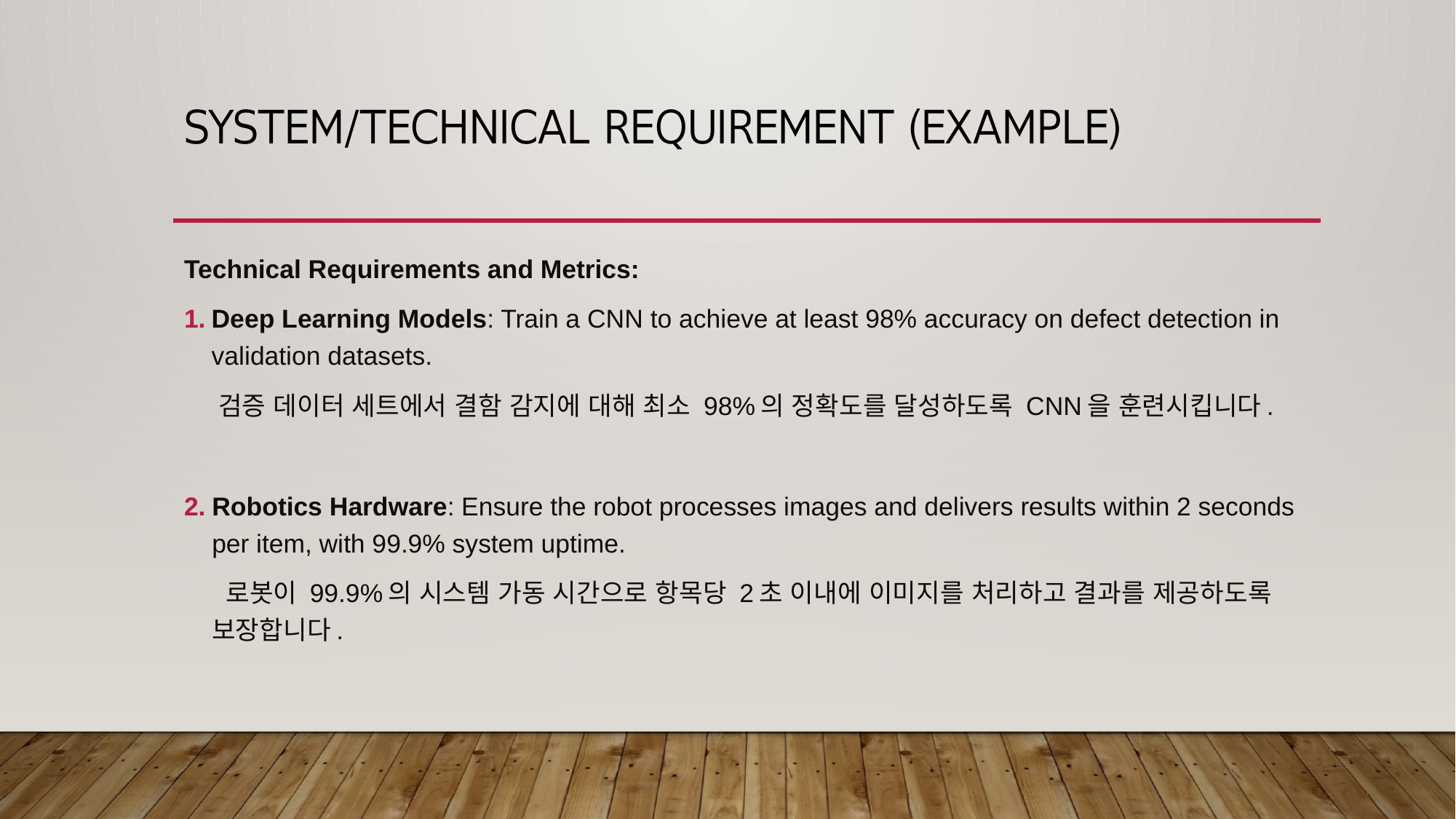

# System/Technical Requirement (Example)
Technical Requirements and Metrics:
Deep Learning Models: Train a CNN to achieve at least 98% accuracy on defect detection in validation datasets.
    검증 데이터 세트에서 결함 감지에 대해 최소 98%의 정확도를 달성하도록 CNN을 훈련시킵니다.

Robotics Hardware: Ensure the robot processes images and delivers results within 2 seconds per item, with 99.9% system uptime.
     로봇이 99.9%의 시스템 가동 시간으로 항목당 2초 이내에 이미지를 처리하고 결과를 제공하도록 보장합니다.